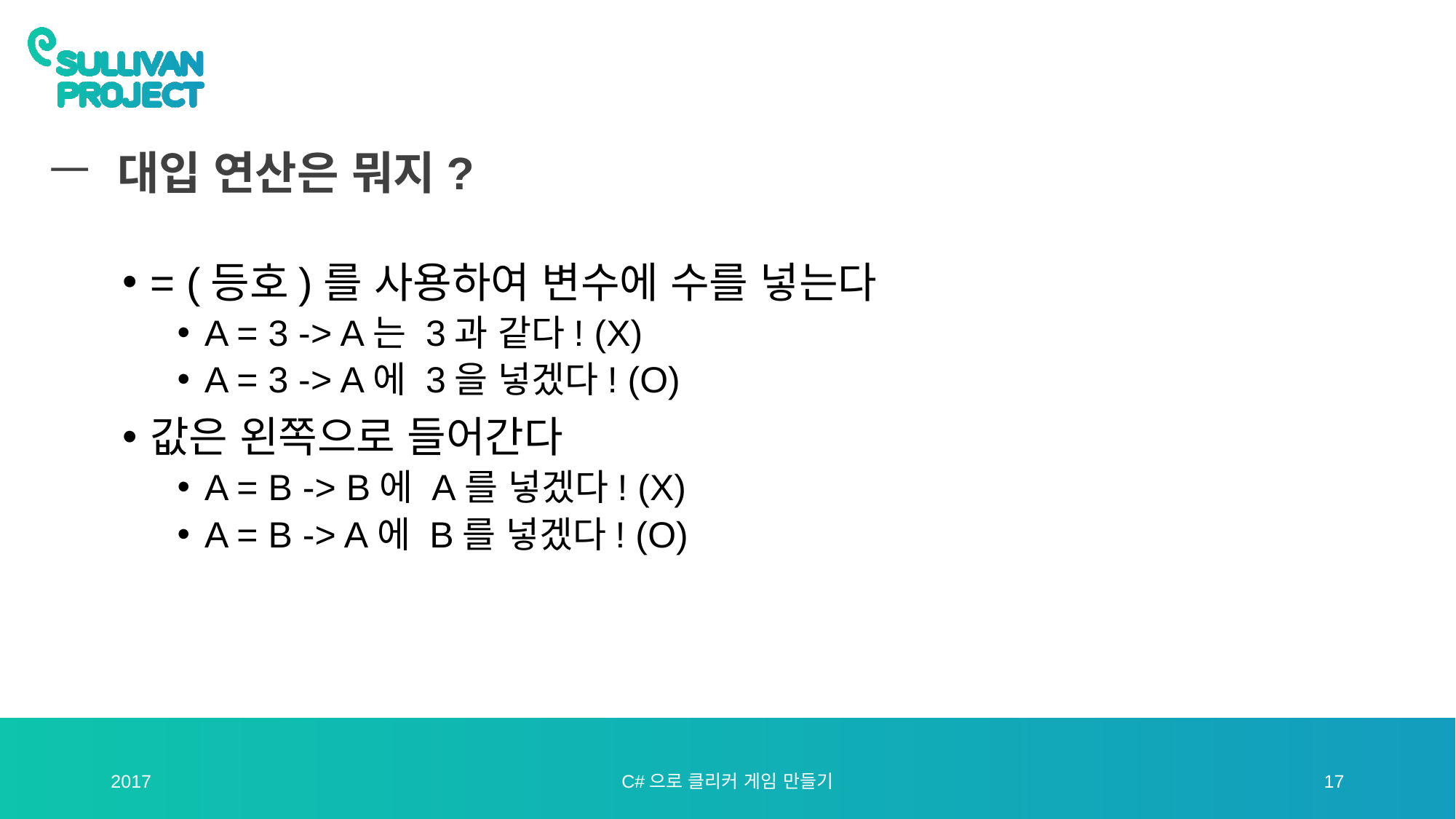

# 대입 연산은 뭐지?
= (등호)를 사용하여 변수에 수를 넣는다
A = 3 -> A는 3과 같다! (X)
A = 3 -> A에 3을 넣겠다! (O)
값은 왼쪽으로 들어간다
A = B -> B에 A를 넣겠다! (X)
A = B -> A에 B를 넣겠다! (O)
2017
C#으로 클리커 게임 만들기
17